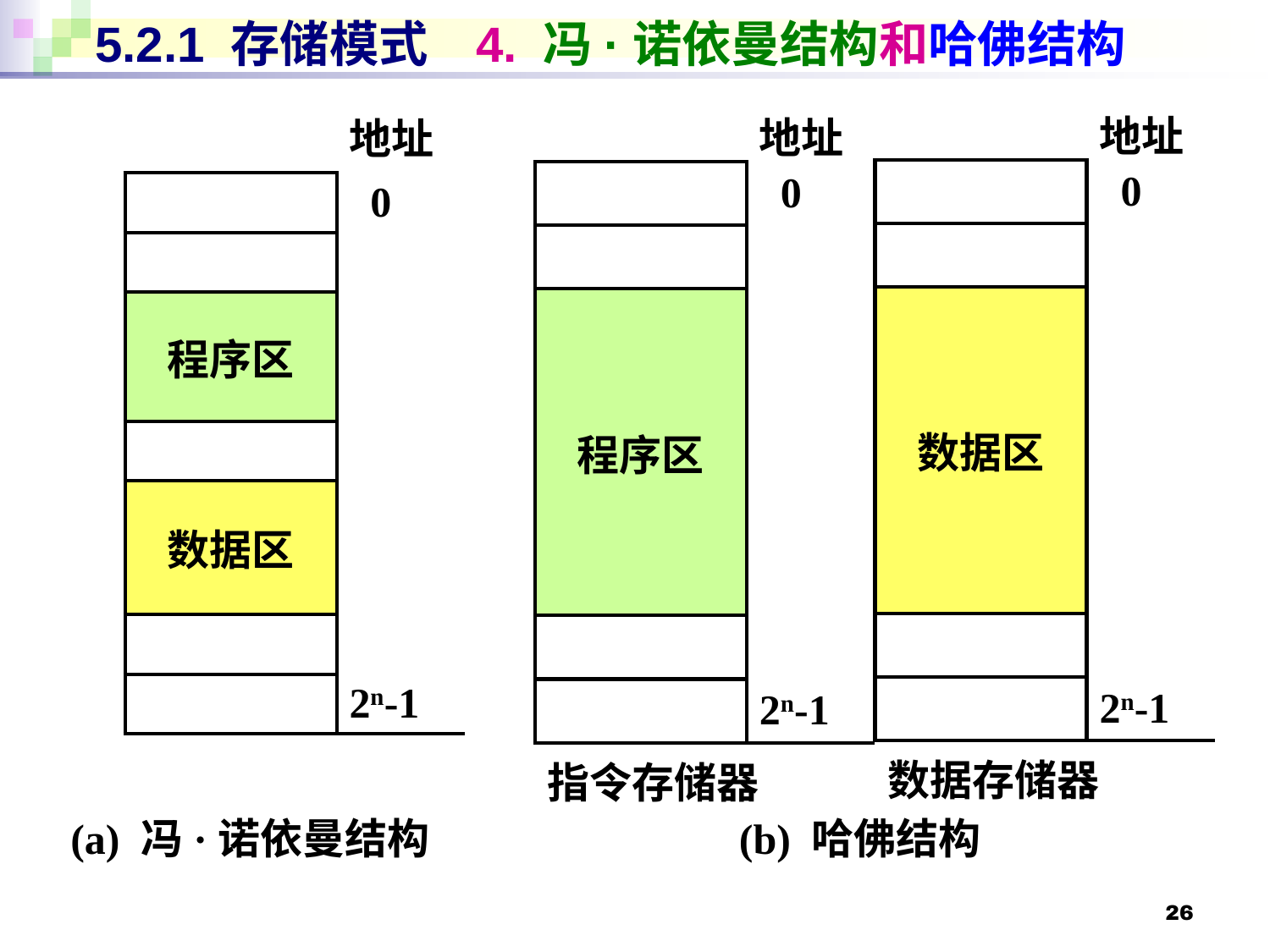

# 5.2.1 存储模式	4. 冯·诺依曼结构和哈佛结构
|  | 地址 |
| --- | --- |
|  | 0 |
|  |  |
| 数据区 |  |
|  |  |
|  |  |
|  |  |
|  | 2n-1 |
| 数据存储器 |  |
|  | 地址 |
| --- | --- |
|  | 0 |
|  |  |
| 程序区 |  |
|  |  |
|  |  |
|  |  |
|  | 2n-1 |
| 指令存储器 |  |
|  | 地址 |
| --- | --- |
|  | 0 |
|  |  |
| 程序区 |  |
|  |  |
| 数据区 |  |
|  |  |
|  | 2n-1 |
|  |  |
(a) 冯·诺依曼结构
(b) 哈佛结构
26